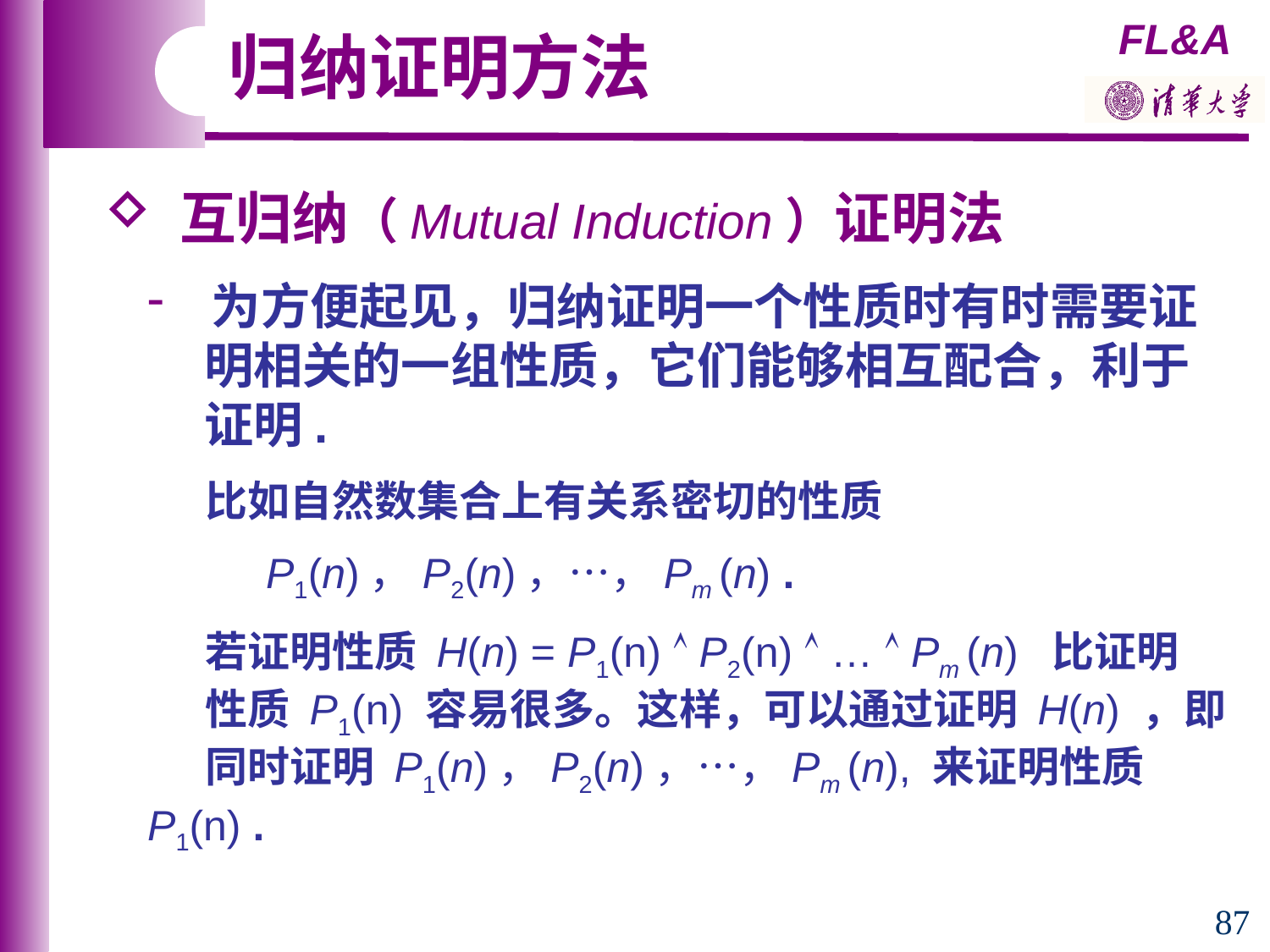

归纳证明方法
 互归纳（Mutual Induction）证明法
  为方便起见，归纳证明一个性质时有时需要证
    明相关的一组性质，它们能够相互配合，利于
    证明.

     比如自然数集合上有关系密切的性质

          P1(n)，P2(n)，…，Pm (n) .

     若证明性质 H(n) = P1(n) ∧ P2(n) ∧ … ∧ Pm (n)  比证明
     性质 P1(n) 容易很多。这样，可以通过证明 H(n) ，即
     同时证明 P1(n)，P2(n)，…，Pm (n), 来证明性质 P1(n) .

87